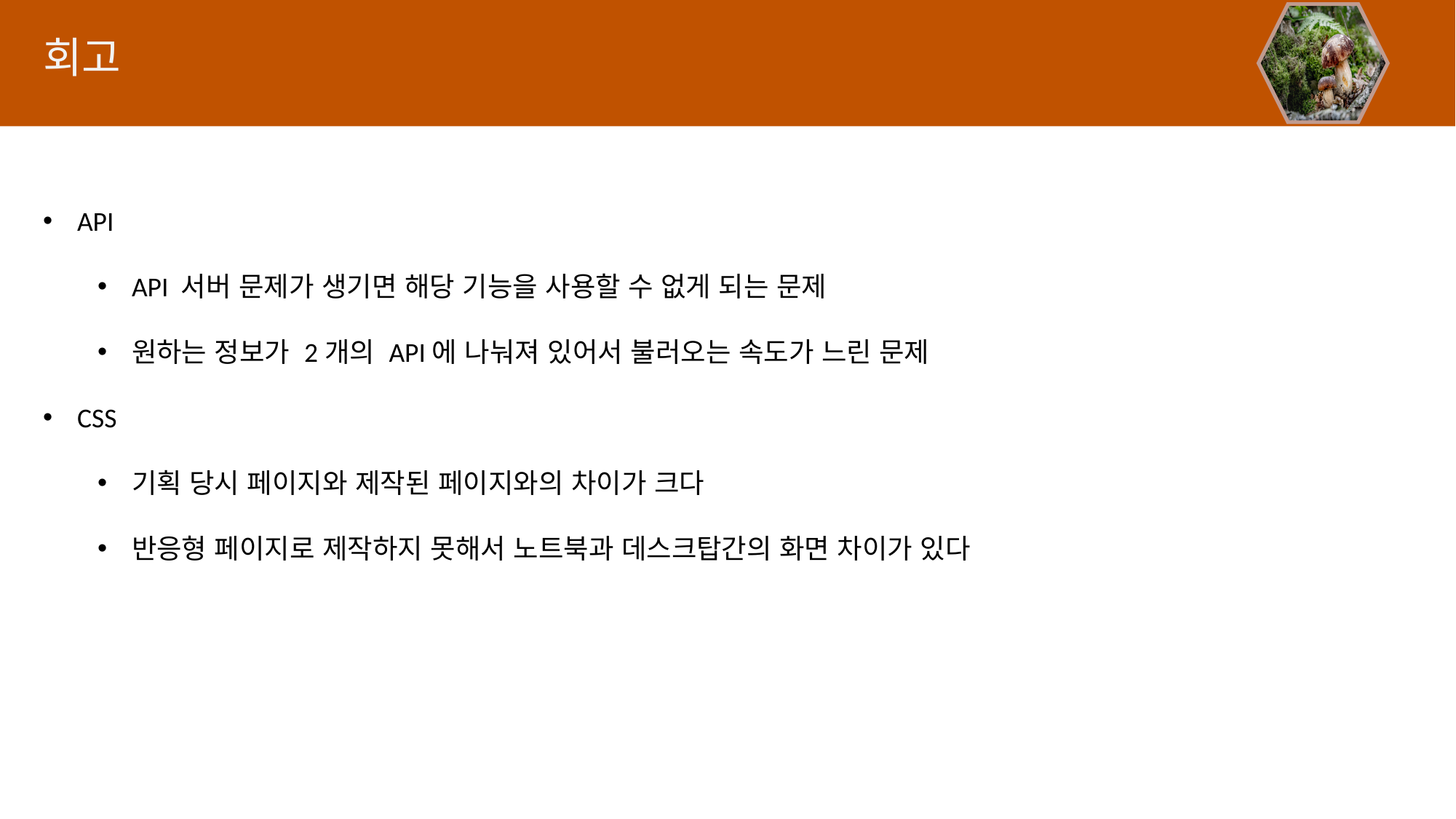

회고
API
API 서버 문제가 생기면 해당 기능을 사용할 수 없게 되는 문제
원하는 정보가 2개의 API에 나눠져 있어서 불러오는 속도가 느린 문제
CSS
기획 당시 페이지와 제작된 페이지와의 차이가 크다
반응형 페이지로 제작하지 못해서 노트북과 데스크탑간의 화면 차이가 있다